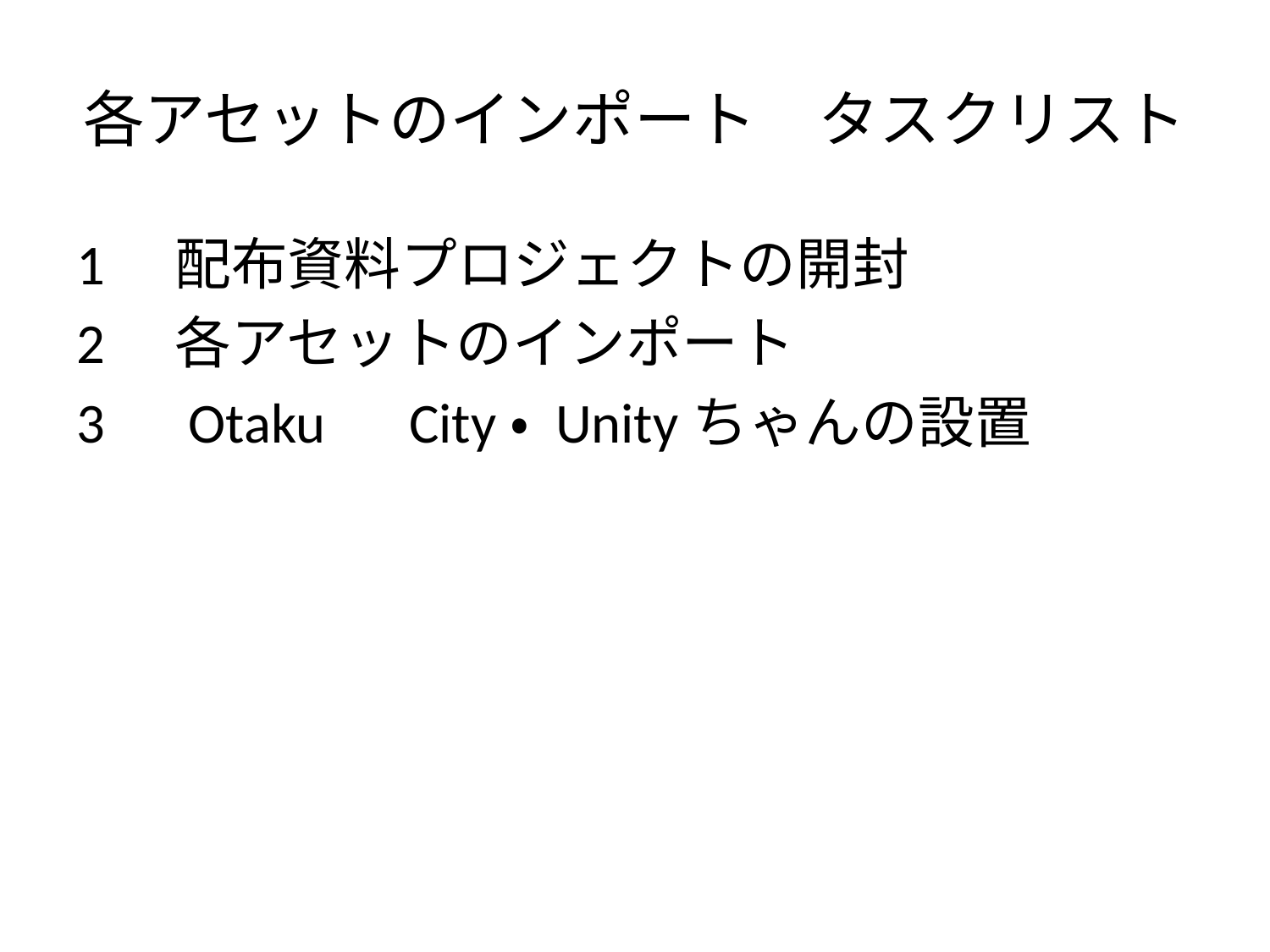

# 各アセットのインポート　タスクリスト
1　配布資料プロジェクトの開封
2　各アセットのインポート
3　Otaku　City・ Unityちゃんの設置